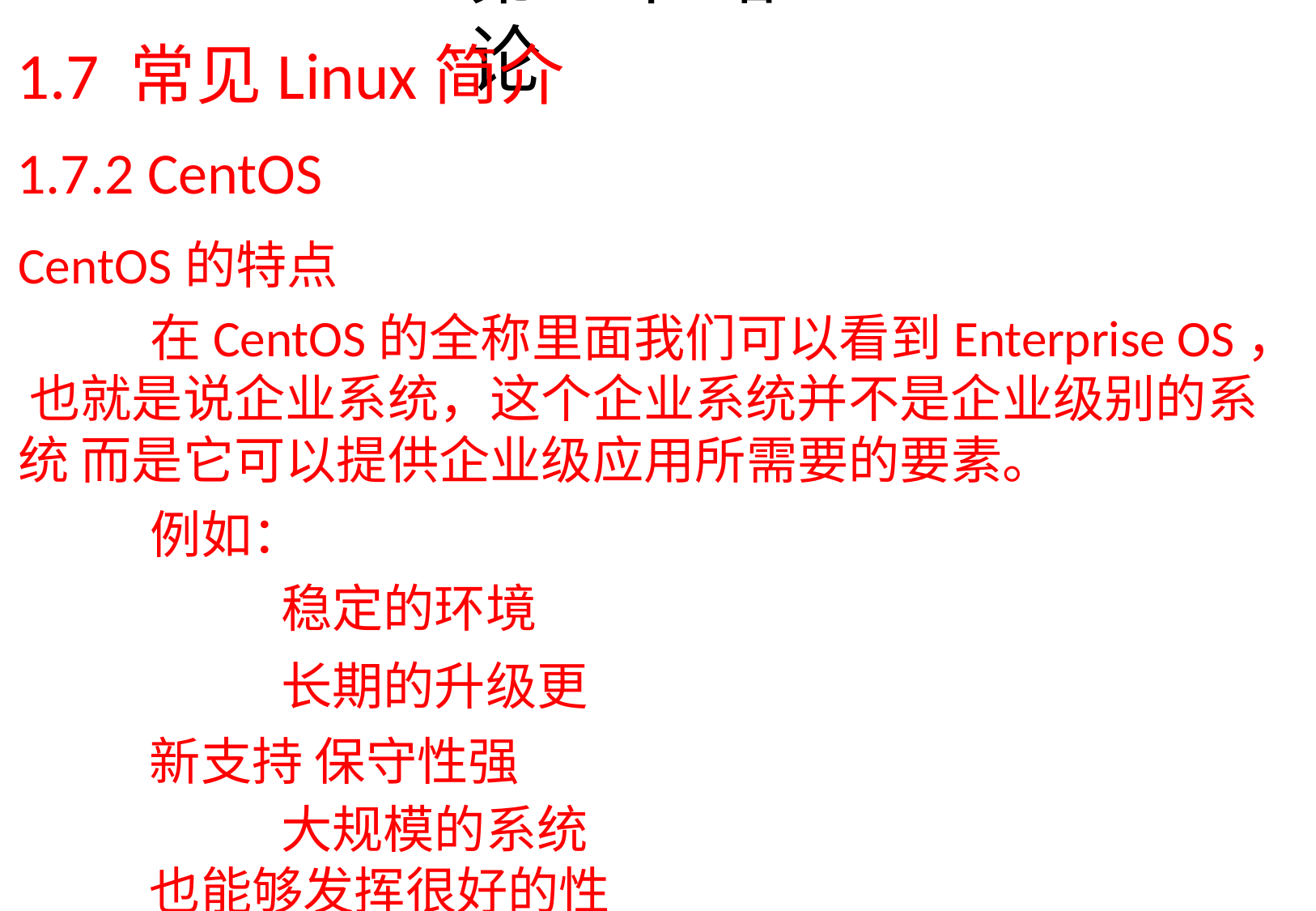

# 第1章 绪论
1.7 常见Linux简介
1.7.2 CentOS
CentOS的特点
在CentOS的全称里面我们可以看到Enterprise OS，  也就是说企业系统，这个企业系统并不是企业级别的系统 而是它可以提供企业级应用所需要的要素。
例如：
稳定的环境
长期的升级更新支持 保守性强
大规模的系统也能够发挥很好的性能